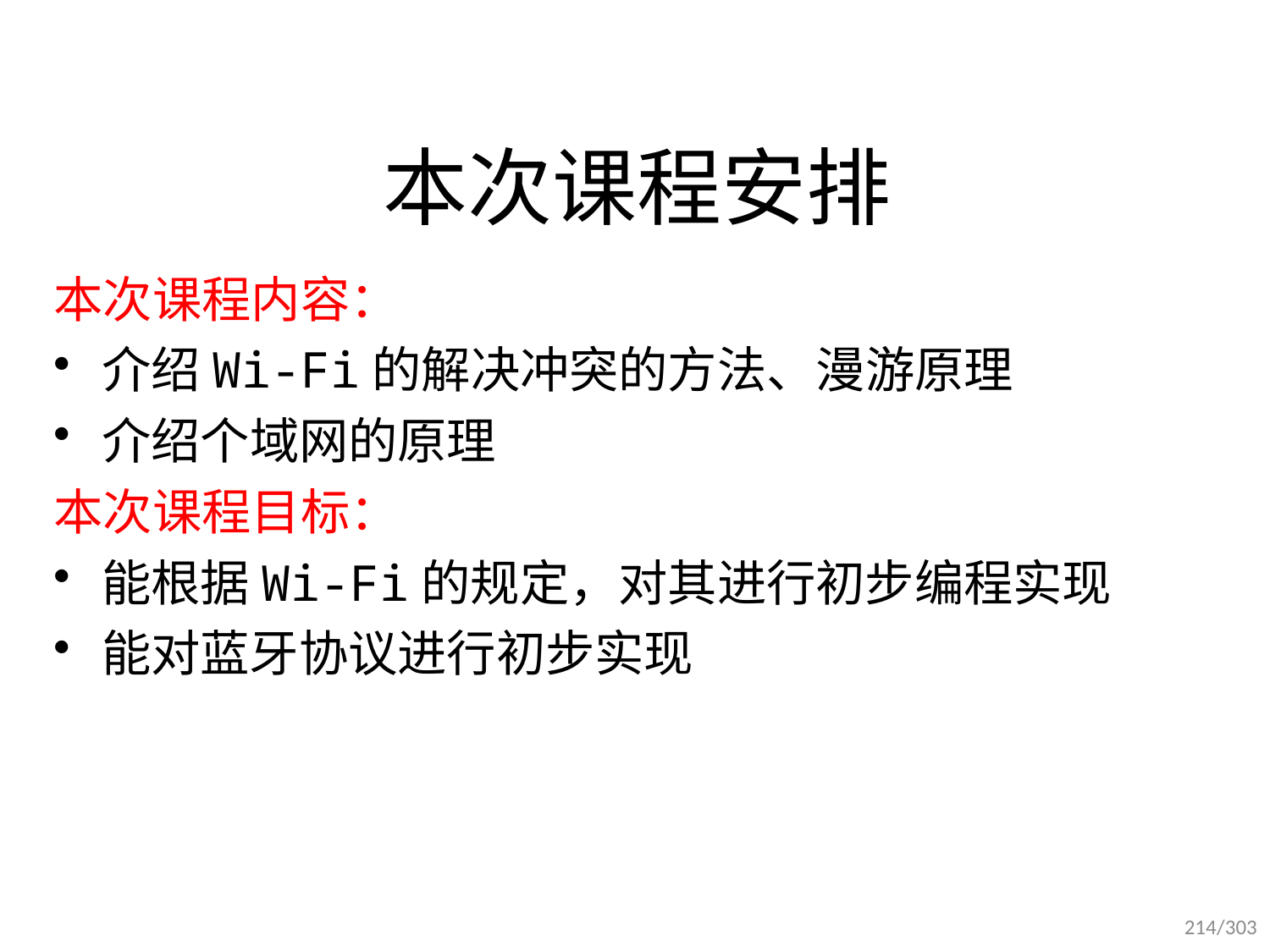

# 本次课程安排
本次课程内容：
介绍Wi-Fi的解决冲突的方法、漫游原理
介绍个域网的原理
本次课程目标：
能根据Wi-Fi的规定，对其进行初步编程实现
能对蓝牙协议进行初步实现

214/303